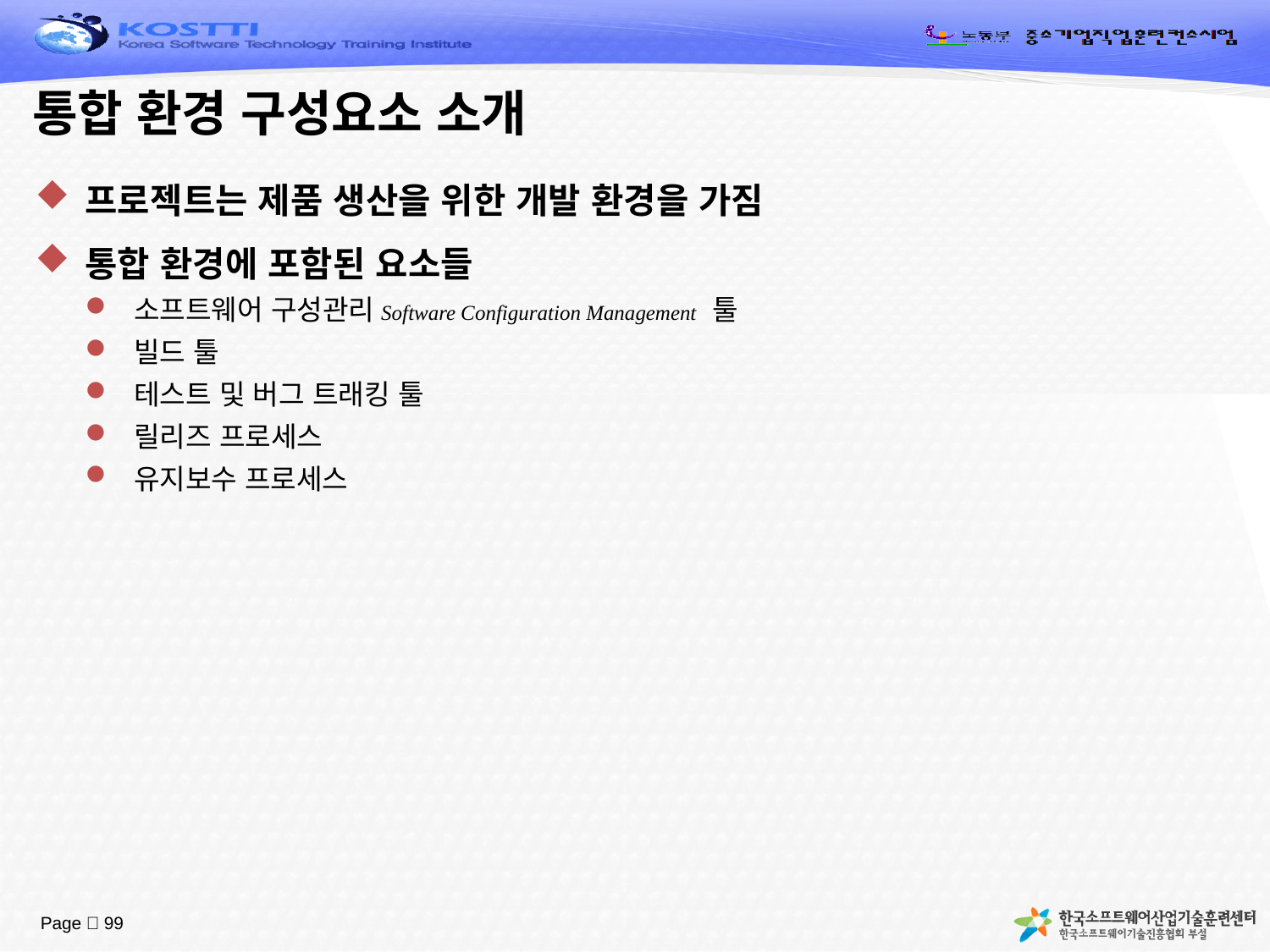

# 통합 환경 구성요소 소개
프로젝트는 제품 생산을 위한 개발 환경을 가짐
통합 환경에 포함된 요소들
소프트웨어 구성관리Software Configuration Management  툴
빌드 툴
테스트 및 버그 트래킹 툴
릴리즈 프로세스
유지보수 프로세스